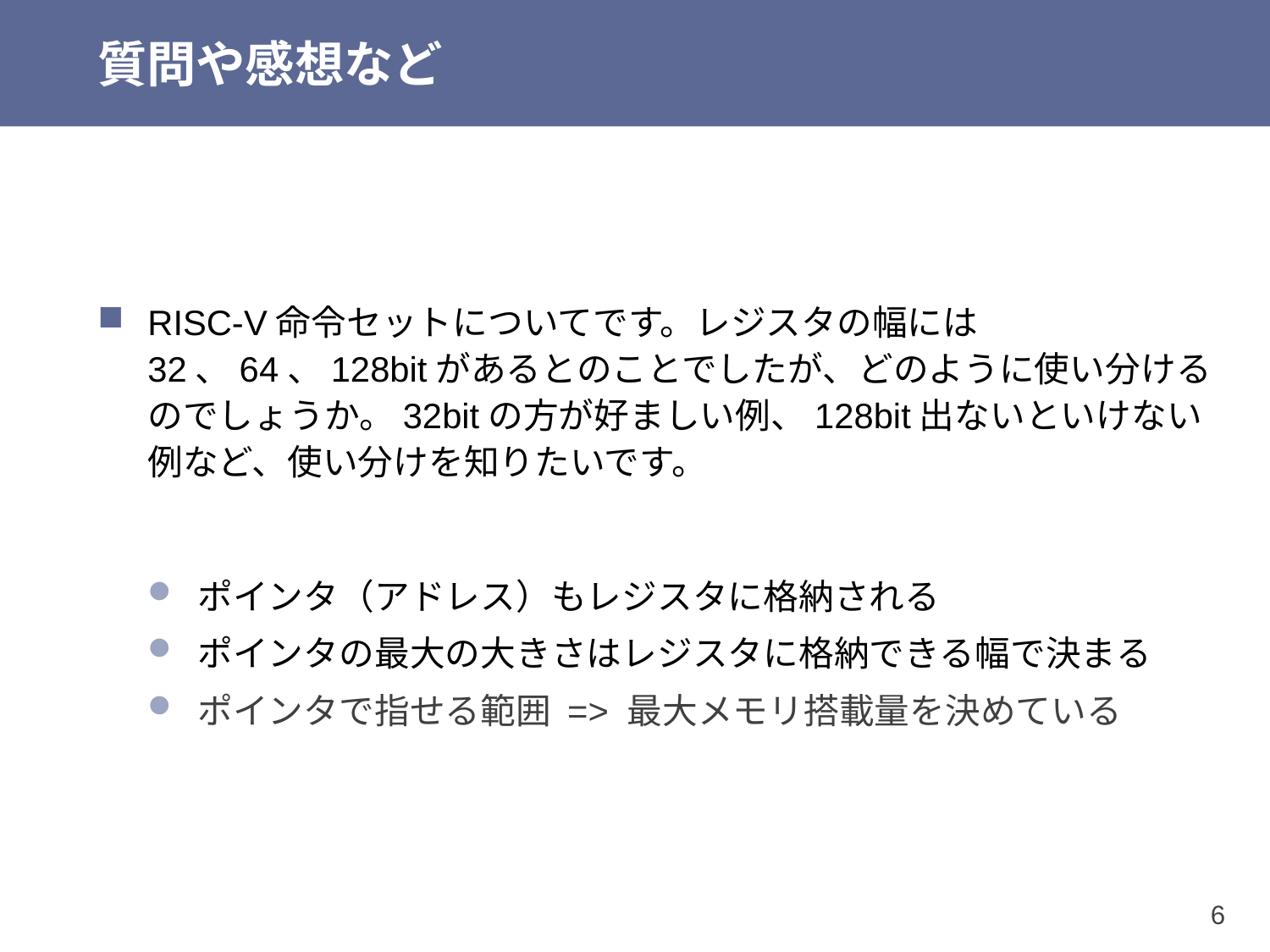

# 質問や感想など
RISC-V命令セットについてです。レジスタの幅には32、64、128bitがあるとのことでしたが、どのように使い分けるのでしょうか。32bitの方が好ましい例、128bit出ないといけない例など、使い分けを知りたいです。

ポインタ（アドレス）もレジスタに格納される
ポインタの最大の大きさはレジスタに格納できる幅で決まる
ポインタで指せる範囲 => 最大メモリ搭載量を決めている